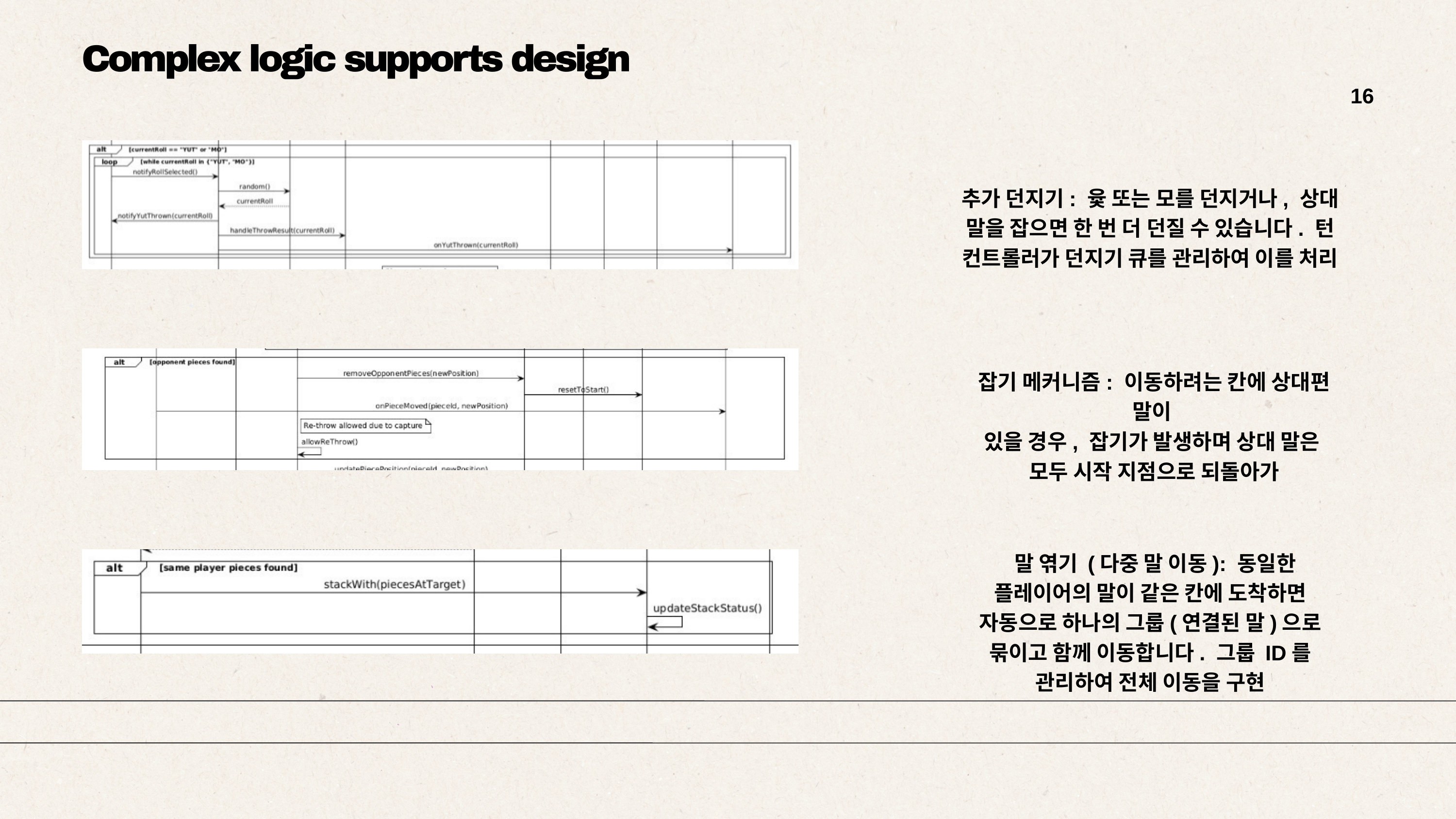

Complex logic supports design
16

추가 던지기: 윷 또는 모를 던지거나, 상대 말을 잡으면 한 번 더 던질 수 있습니다. 턴 컨트롤러가 던지기 큐를 관리하여 이를 처리

잡기 메커니즘: 이동하려는 칸에 상대편 말이
있을 경우, 잡기가 발생하며 상대 말은
모두 시작 지점으로 되돌아가
 말 엮기 (다중 말 이동): 동일한 플레이어의 말이 같은 칸에 도착하면 자동으로 하나의 그룹(연결된 말)으로 묶이고 함께 이동합니다. 그룹 ID를 관리하여 전체 이동을 구현